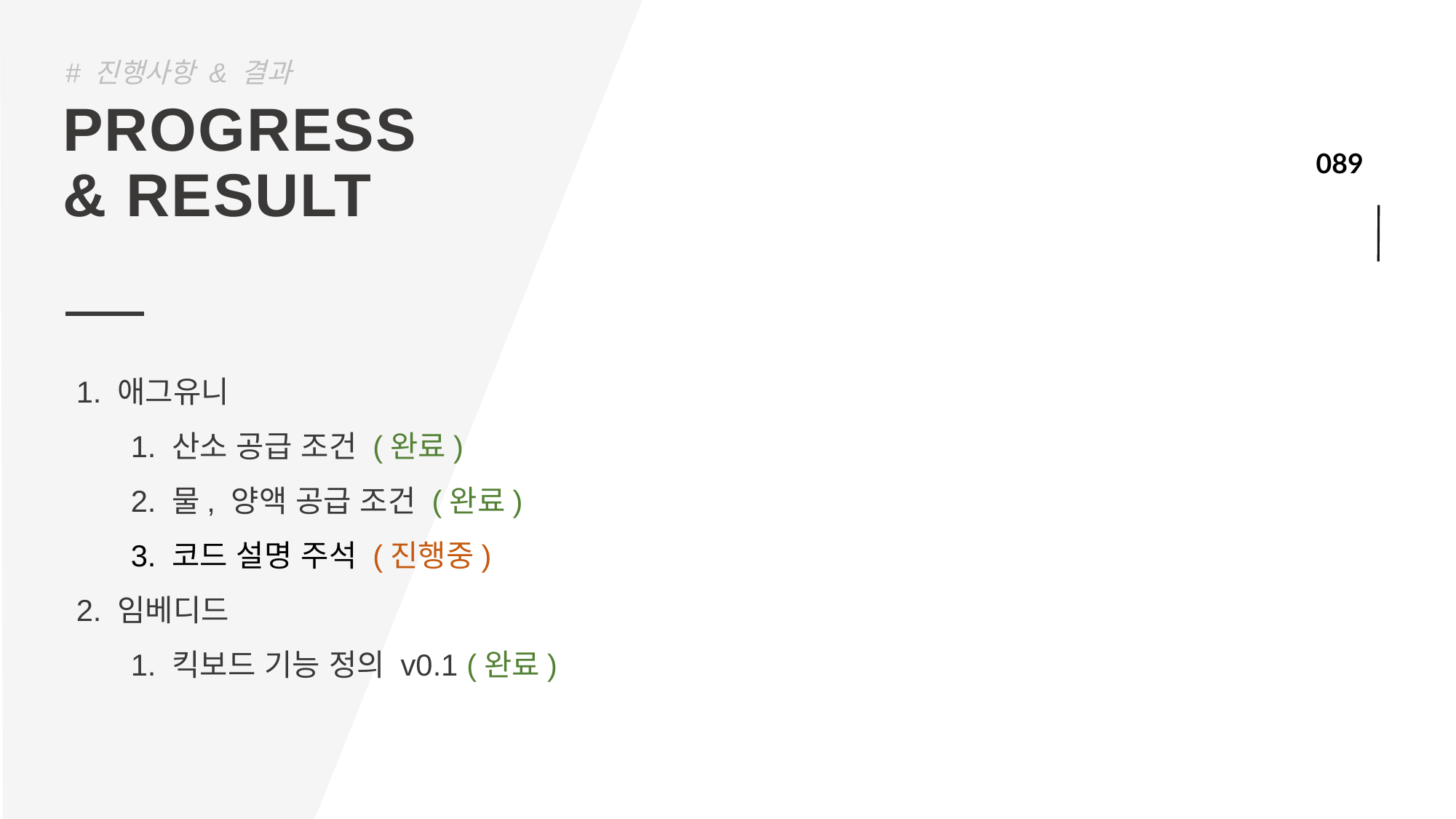

# 진행사항 & 결과
PROGRESS
& RESULT
애그유니
산소 공급 조건 (완료)
물, 양액 공급 조건 (완료)
코드 설명 주석 (진행중)
임베디드
킥보드 기능 정의 v0.1 (완료)